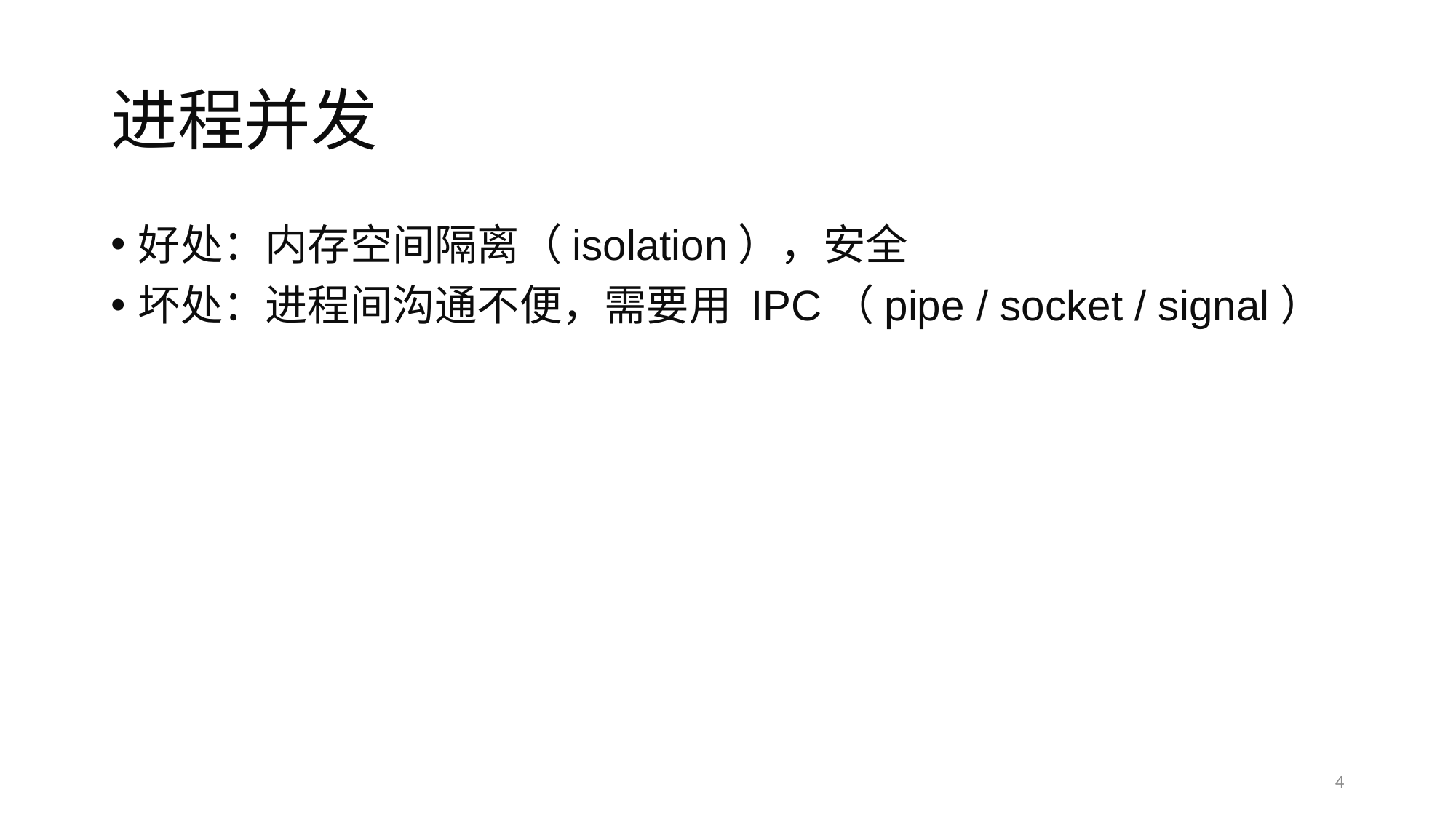

# 进程并发
好处：内存空间隔离（isolation），安全
坏处：进程间沟通不便，需要用 IPC（pipe / socket / signal）
4